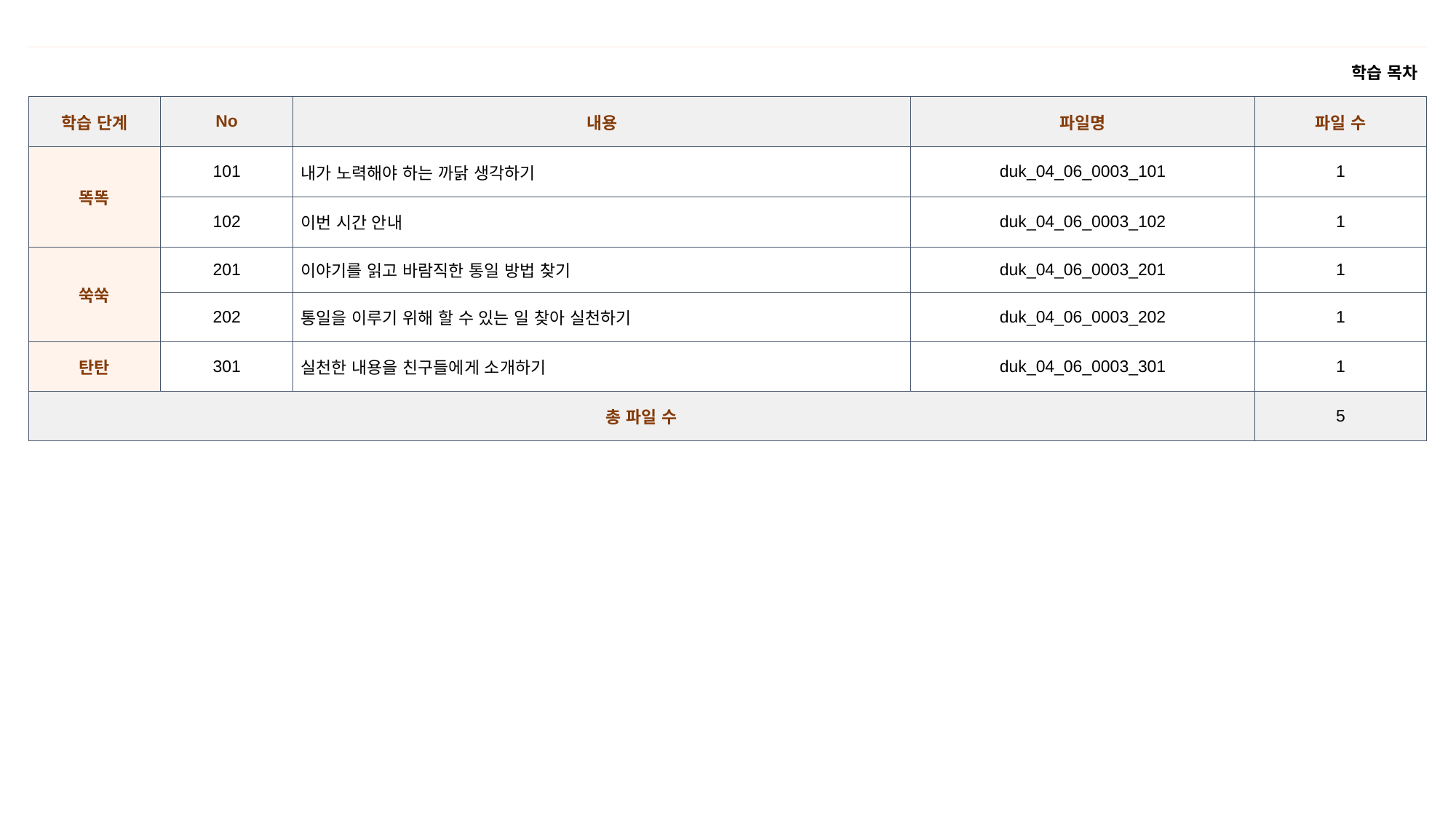

| 학습 목차 |  |  |  |  |
| --- | --- | --- | --- | --- |
| 학습 단계 | No | 내용 | 파일명 | 파일 수 |
| 똑똑 | 101 | 내가 노력해야 하는 까닭 생각하기 | duk\_04\_06\_0003\_101 | 1 |
|  | 102 | 이번 시간 안내 | duk\_04\_06\_0003\_102 | 1 |
| 쑥쑥 | 201 | 이야기를 읽고 바람직한 통일 방법 찾기 | duk\_04\_06\_0003\_201 | 1 |
|  | 202 | 통일을 이루기 위해 할 수 있는 일 찾아 실천하기 | duk\_04\_06\_0003\_202 | 1 |
| 탄탄 | 301 | 실천한 내용을 친구들에게 소개하기 | duk\_04\_06\_0003\_301 | 1 |
| 총 파일 수 |  |  |  | 5 |